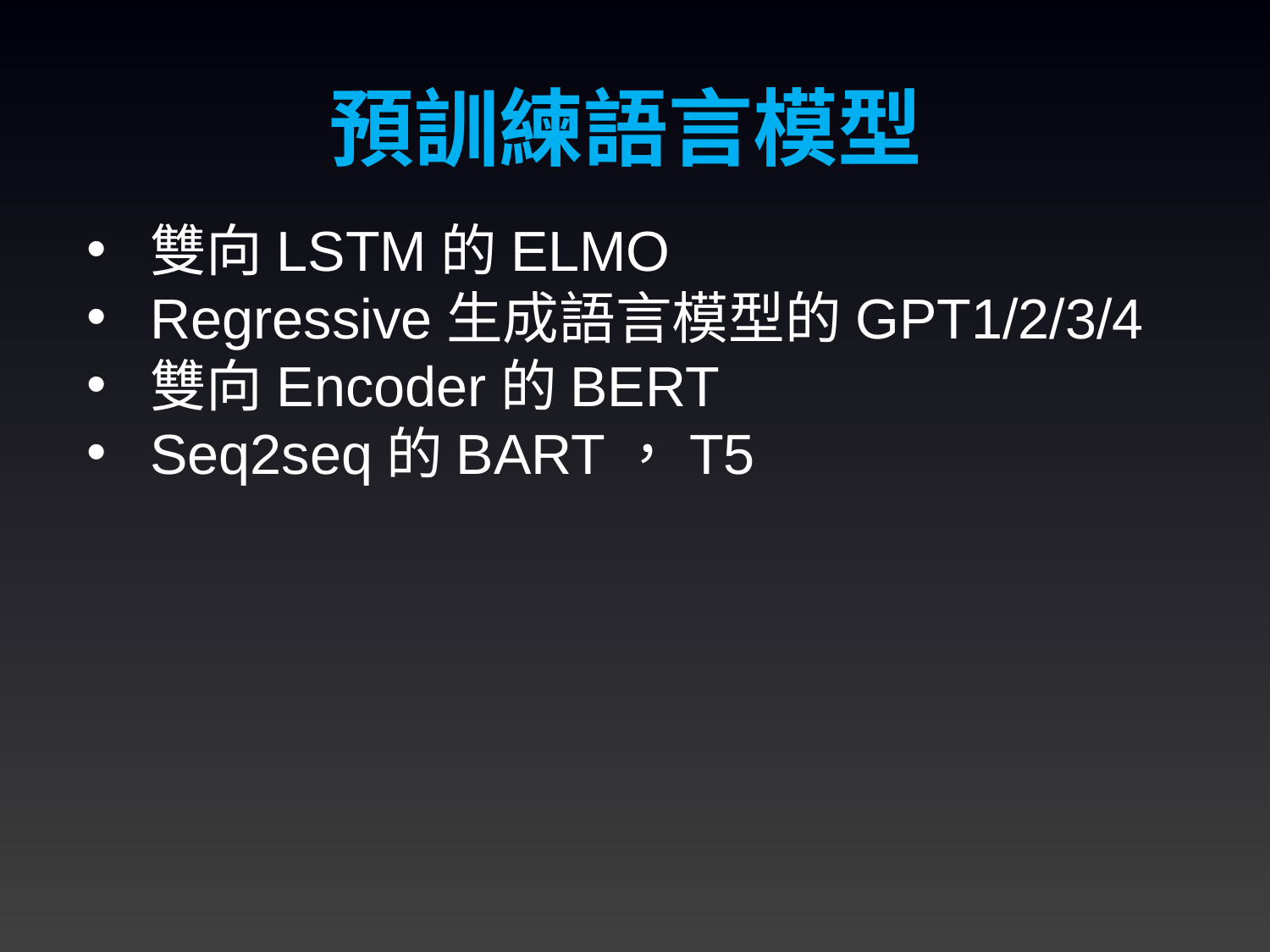

預訓練語言模型
雙向LSTM的ELMO
Regressive生成語言模型的GPT1/2/3/4
雙向Encoder的BERT
Seq2seq的BART，T5

3/14/2024
83